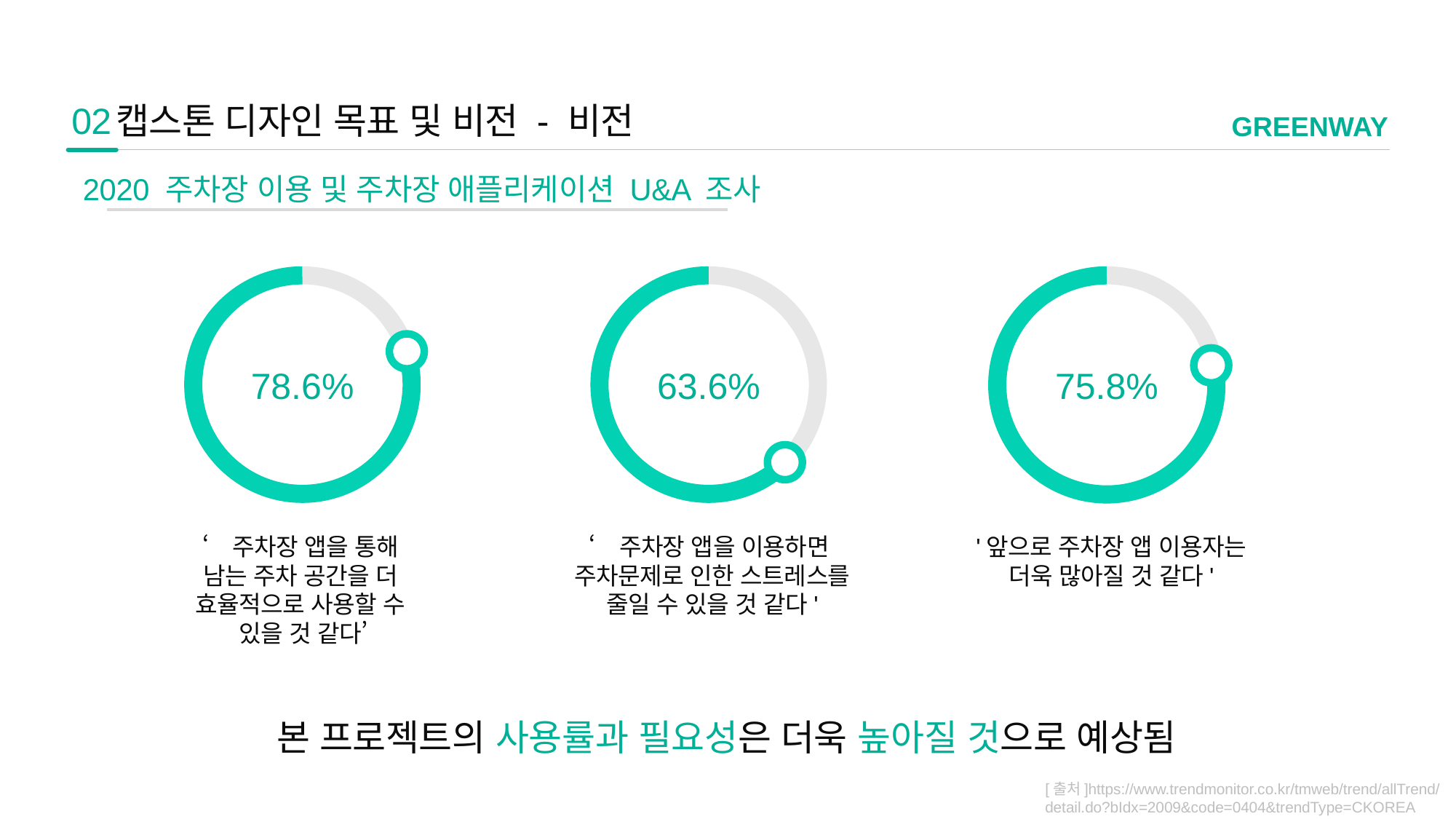

02
캡스톤 디자인 목표 및 비전 - 비전
GREENWAY
2020 주차장 이용 및 주차장 애플리케이션 U&A 조사

78.6%
63.6%
75.8%
‘주차장 앱을 통해
남는 주차 공간을 더
효율적으로 사용할 수
있을 것 같다’
‘주차장 앱을 이용하면
주차문제로 인한 스트레스를
줄일 수 있을 것 같다'
'앞으로 주차장 앱 이용자는
더욱 많아질 것 같다'
본 프로젝트의 사용률과 필요성은 더욱 높아질 것으로 예상됨
[출처]https://www.trendmonitor.co.kr/tmweb/trend/allTrend/detail.do?bIdx=2009&code=0404&trendType=CKOREA